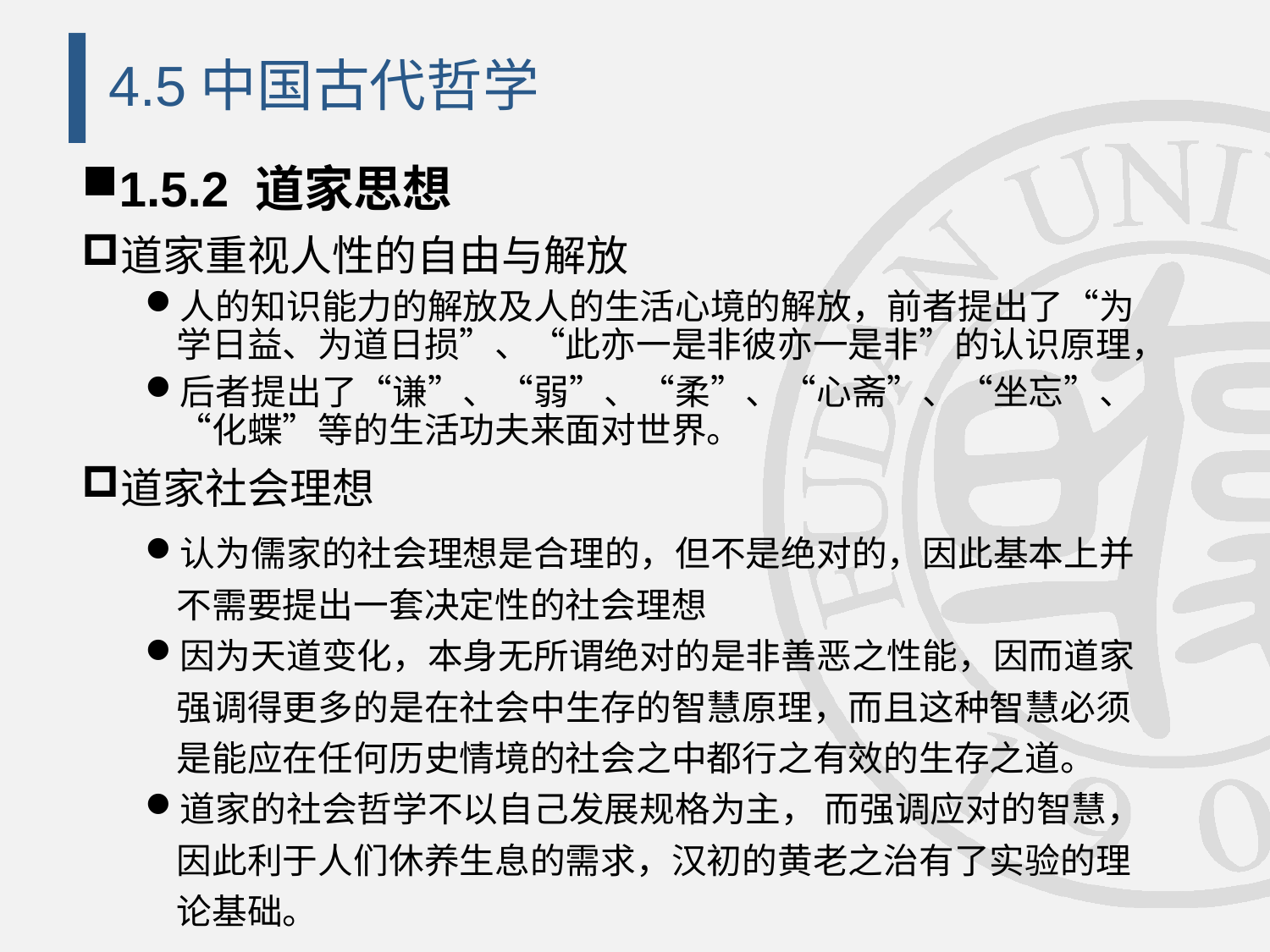

# 4.5中国古代哲学
1.5.2 道家思想
道家重视人性的自由与解放
人的知识能力的解放及人的生活心境的解放，前者提出了“为学日益、为道日损”、“此亦一是非彼亦一是非”的认识原理，
后者提出了“谦”、“弱”、“柔”、“心斋”、“坐忘”、“化蝶”等的生活功夫来面对世界。
道家社会理想
认为儒家的社会理想是合理的，但不是绝对的，因此基本上并不需要提出一套决定性的社会理想
因为天道变化，本身无所谓绝对的是非善恶之性能，因而道家强调得更多的是在社会中生存的智慧原理，而且这种智慧必须是能应在任何历史情境的社会之中都行之有效的生存之道。
道家的社会哲学不以自己发展规格为主， 而强调应对的智慧，因此利于人们休养生息的需求，汉初的黄老之治有了实验的理论基础。